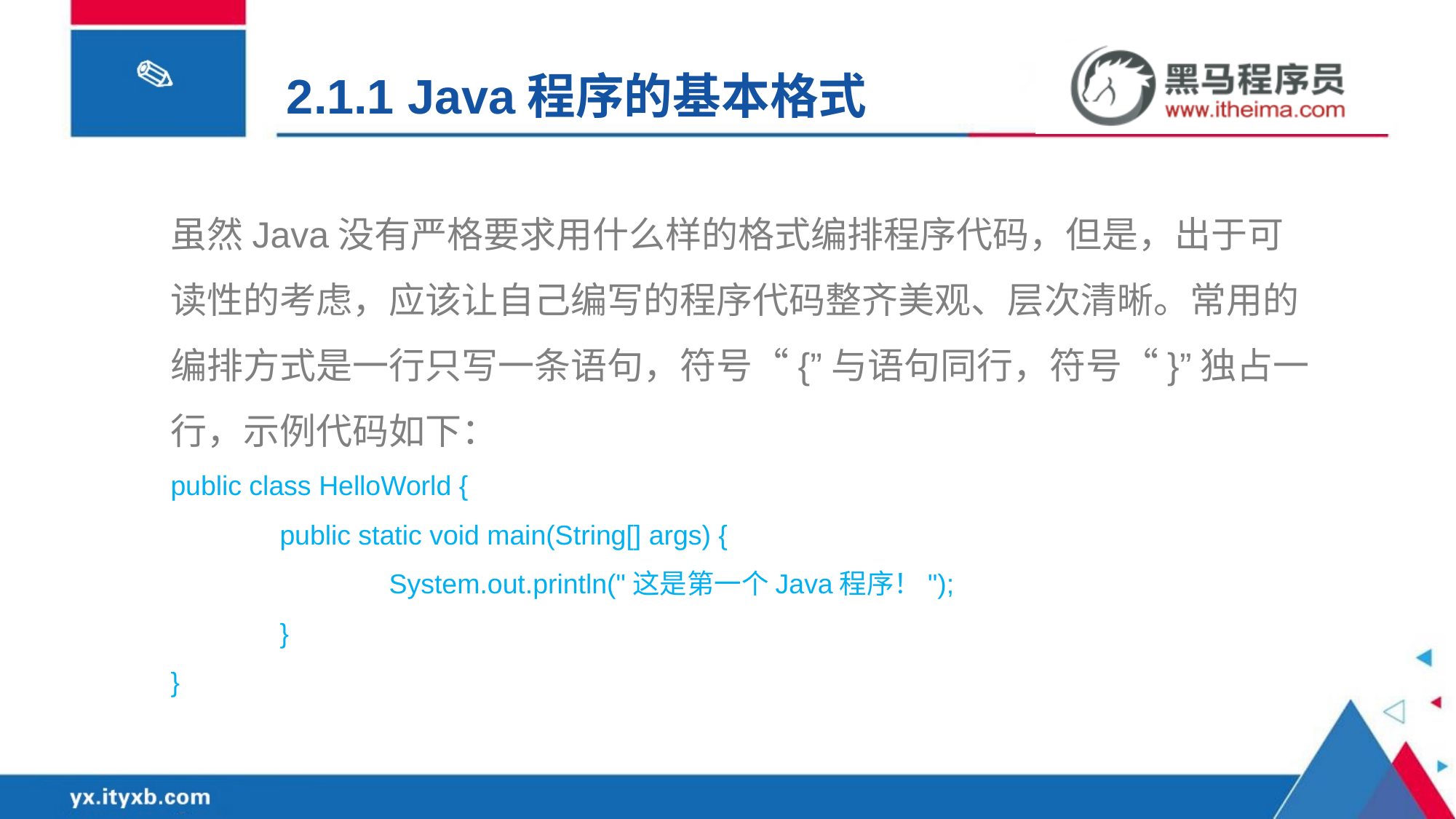

2.1.1 Java程序的基本格式
虽然Java没有严格要求用什么样的格式编排程序代码，但是，出于可读性的考虑，应该让自己编写的程序代码整齐美观、层次清晰。常用的编排方式是一行只写一条语句，符号“{”与语句同行，符号“}”独占一行，示例代码如下：
public class HelloWorld {
	public static void main(String[] args) {
		System.out.println("这是第一个Java程序！");
	}
}